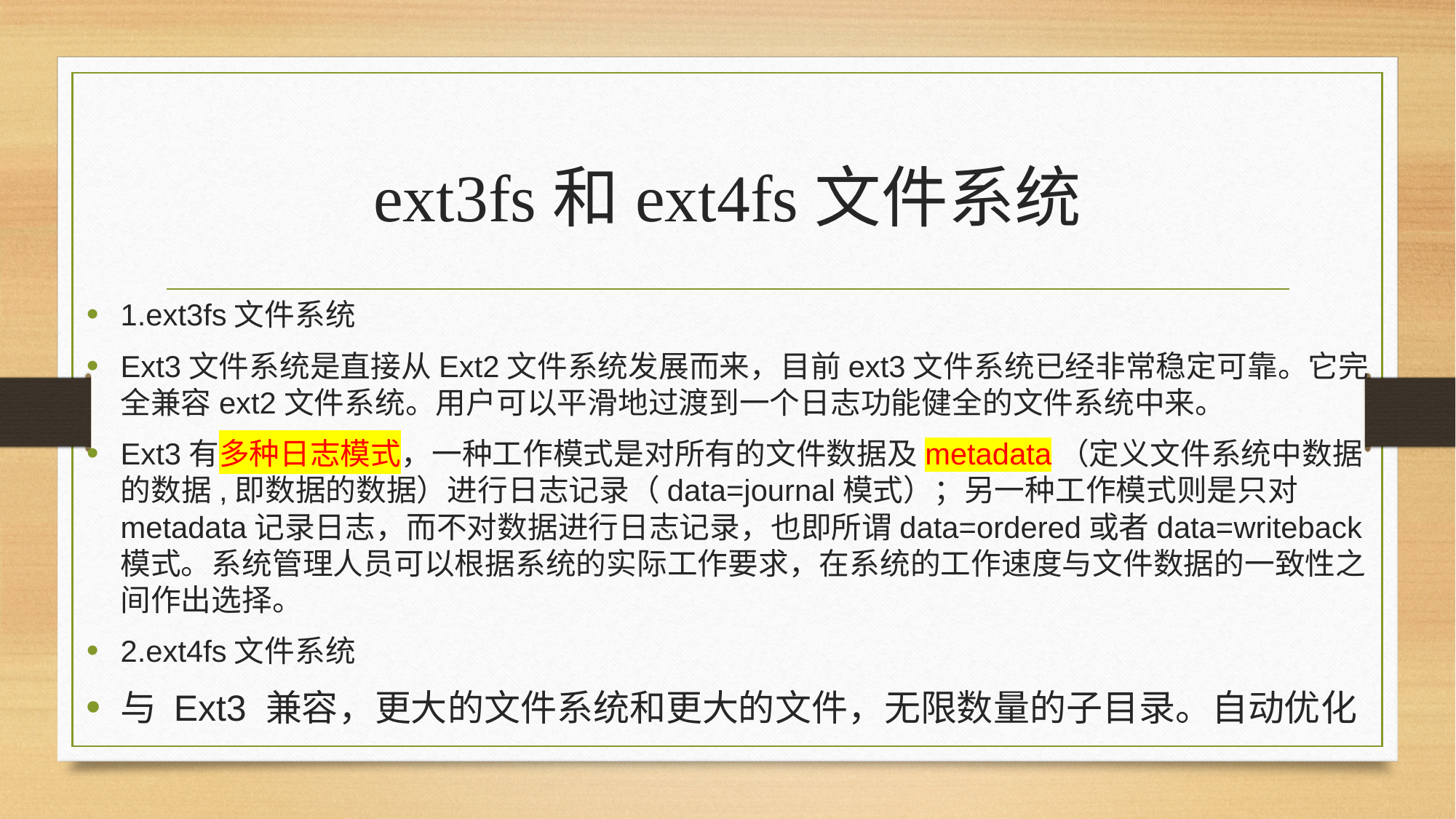

# ext3fs和ext4fs文件系统
1.ext3fs文件系统
Ext3文件系统是直接从Ext2文件系统发展而来，目前ext3文件系统已经非常稳定可靠。它完全兼容ext2文件系统。用户可以平滑地过渡到一个日志功能健全的文件系统中来。
Ext3有多种日志模式，一种工作模式是对所有的文件数据及metadata（定义文件系统中数据的数据,即数据的数据）进行日志记录（data=journal模式）；另一种工作模式则是只对metadata记录日志，而不对数据进行日志记录，也即所谓data=ordered或者data=writeback模式。系统管理人员可以根据系统的实际工作要求，在系统的工作速度与文件数据的一致性之间作出选择。
2.ext4fs文件系统
与 Ext3 兼容，更大的文件系统和更大的文件，无限数量的子目录。自动优化